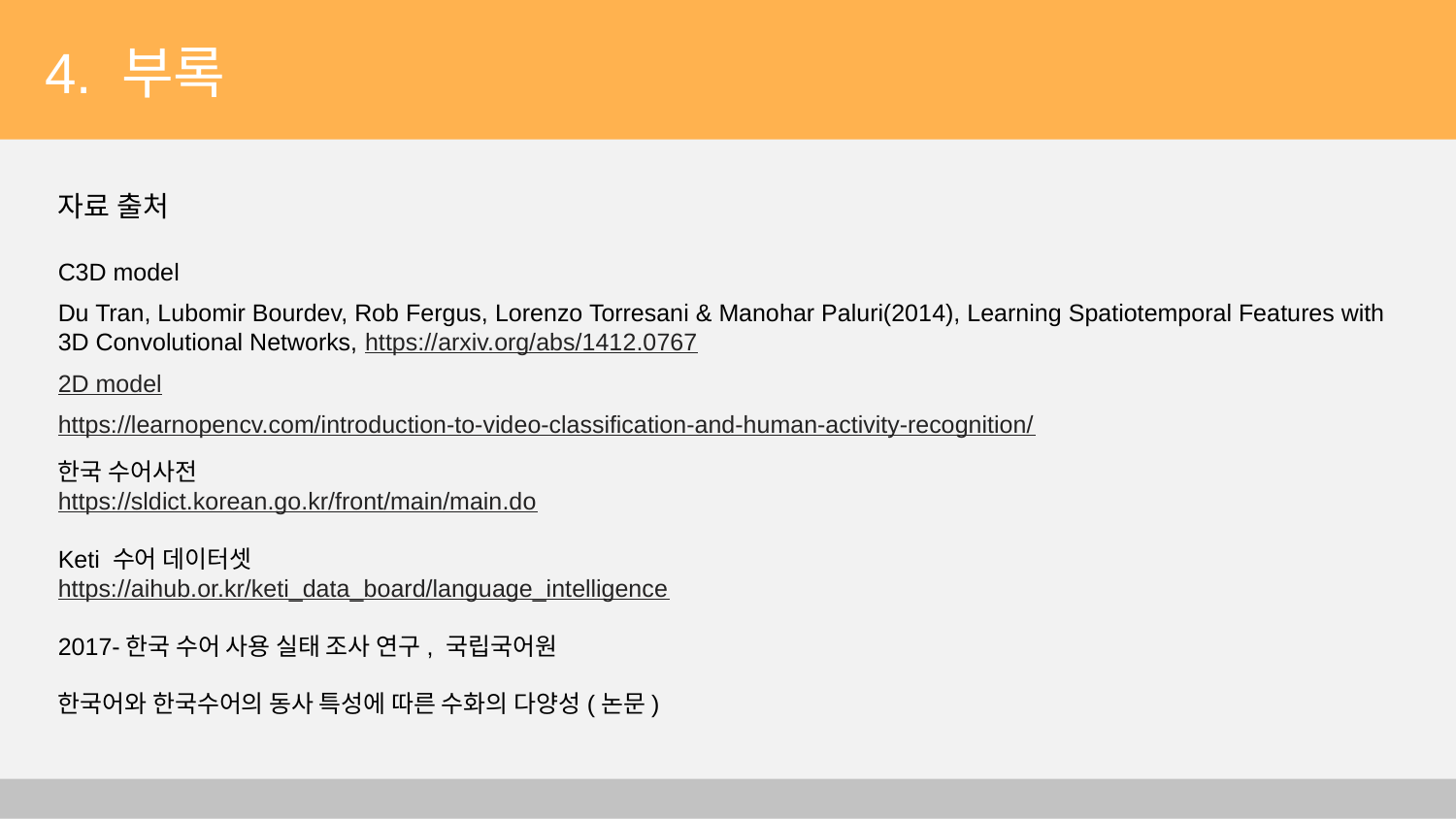

4. 부록
자료 출처

C3D model
Du Tran, Lubomir Bourdev, Rob Fergus, Lorenzo Torresani & Manohar Paluri(2014), Learning Spatiotemporal Features with 3D Convolutional Networks, https://arxiv.org/abs/1412.0767
2D model
https://learnopencv.com/introduction-to-video-classification-and-human-activity-recognition/
한국 수어사전
https://sldict.korean.go.kr/front/main/main.do

Keti 수어 데이터셋
https://aihub.or.kr/keti_data_board/language_intelligence

2017-한국 수어 사용 실태 조사 연구, 국립국어원

한국어와 한국수어의 동사 특성에 따른 수화의 다양성(논문)